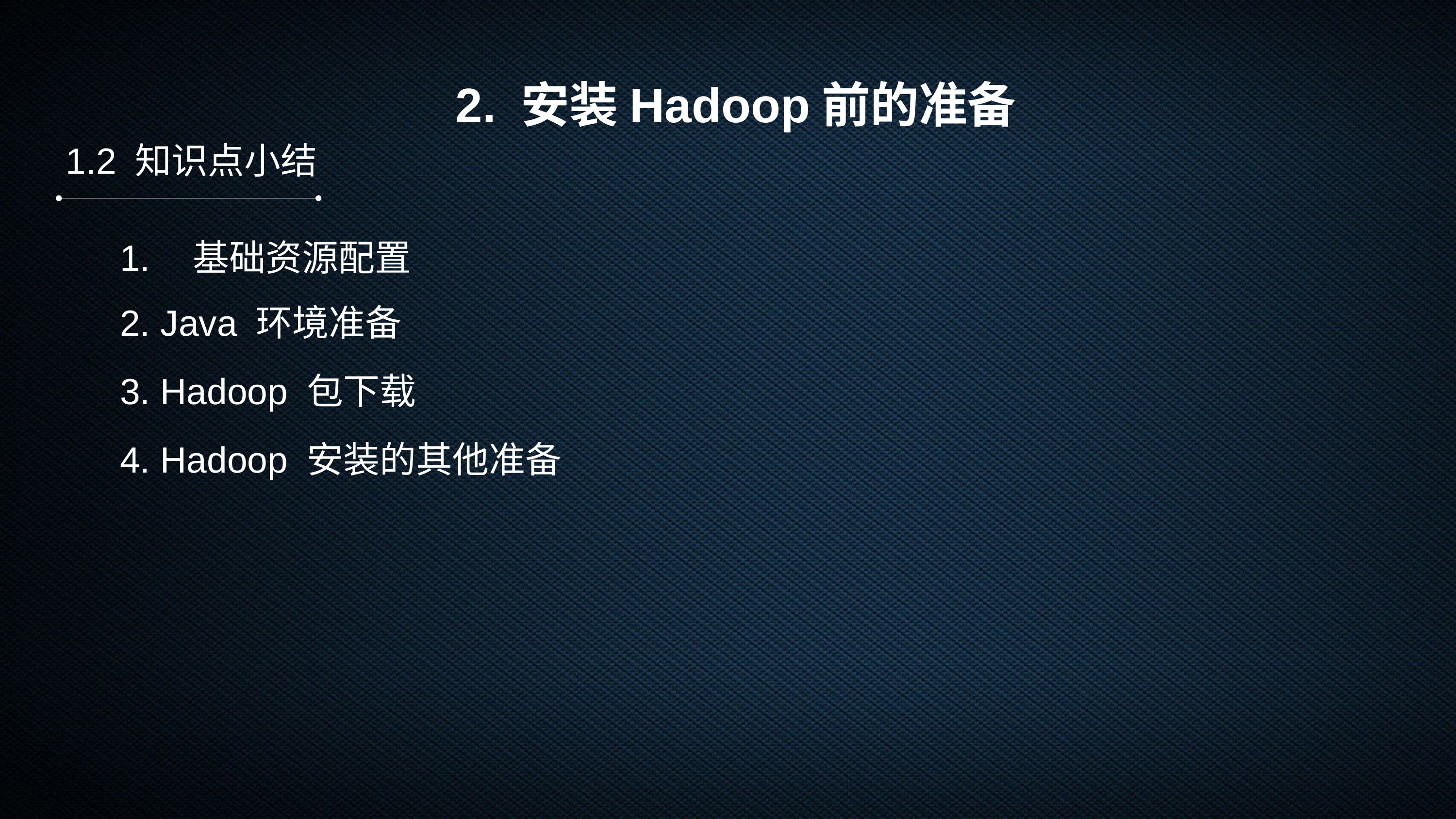

2. 安装Hadoop前的准备
1.2 知识点小结
1.	基础资源配置
2. Java 环境准备
3. Hadoop 包下载
4. Hadoop 安装的其他准备